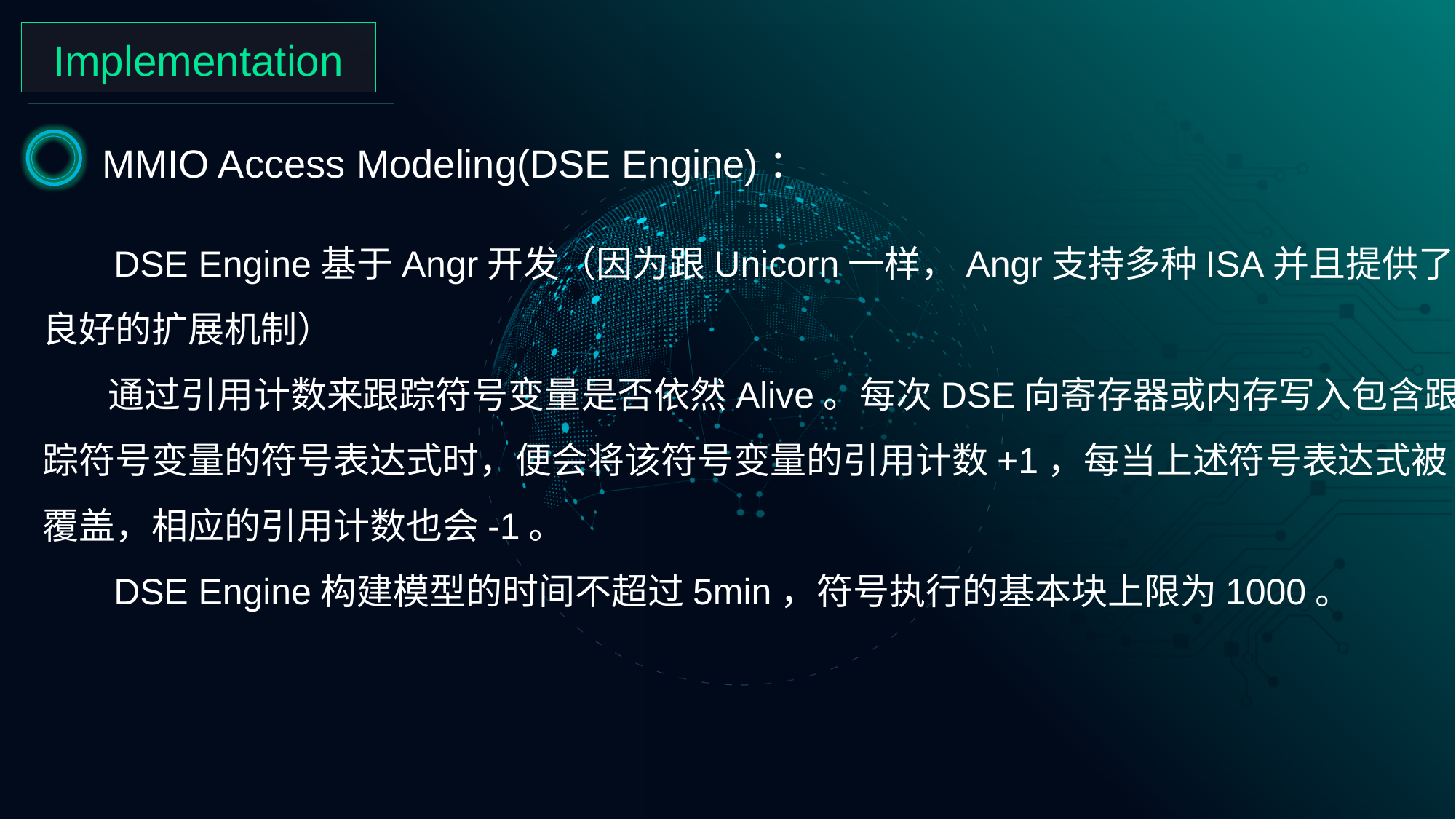

Implementation

MMIO Access Modeling(DSE Engine)：
       DSE Engine基于Angr开发（因为跟Unicorn一样，Angr支持多种ISA并且提供了良好的扩展机制）
       通过引用计数来跟踪符号变量是否依然Alive。每次DSE向寄存器或内存写入包含跟踪符号变量的符号表达式时，便会将该符号变量的引用计数+1，每当上述符号表达式被覆盖，相应的引用计数也会-1。
       DSE Engine构建模型的时间不超过5min，符号执行的基本块上限为1000。